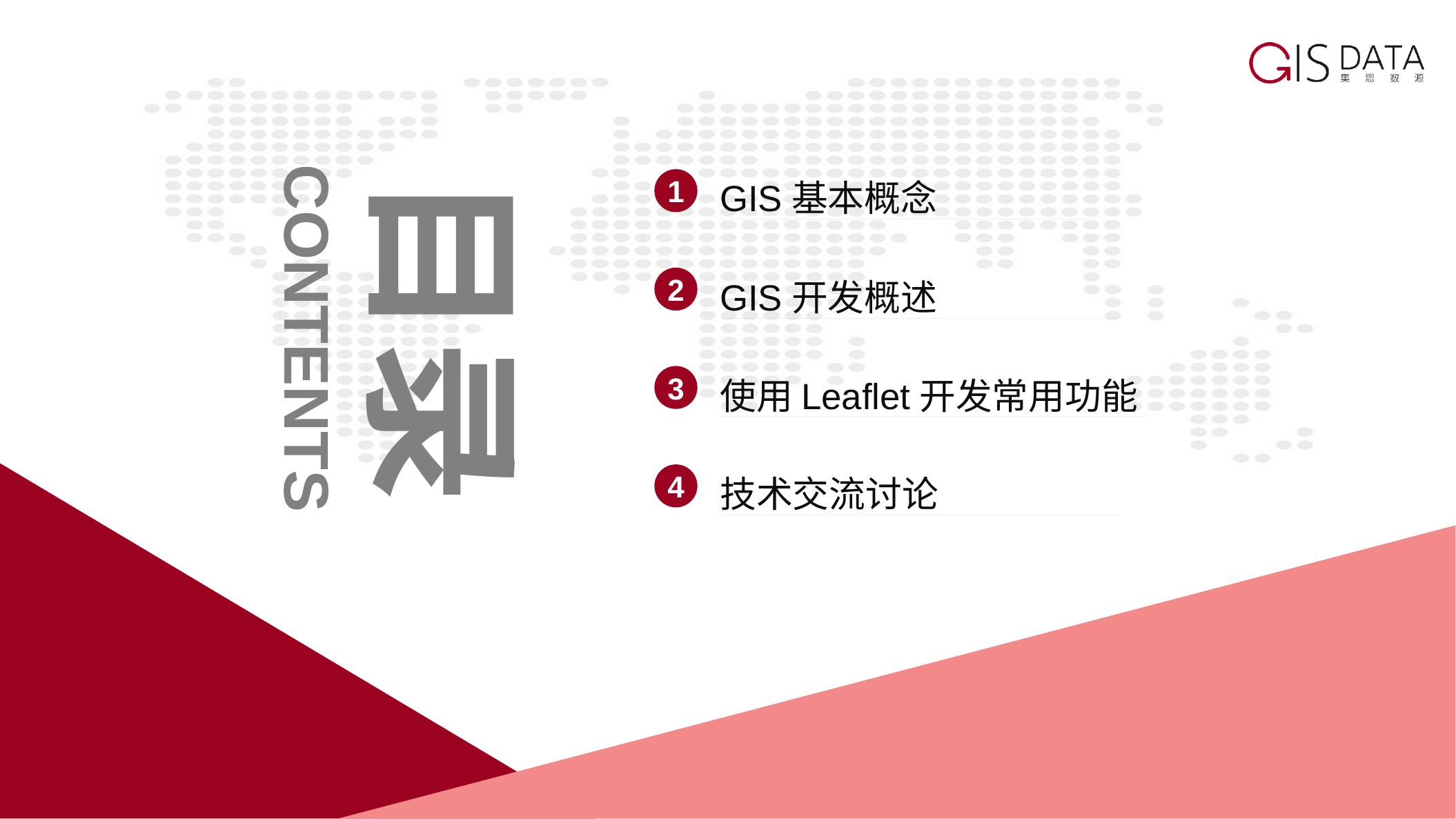

目录
GIS基本概念
1
GIS开发概述
2
CONTENTS
使用Leaflet开发常用功能
3
技术交流讨论
4